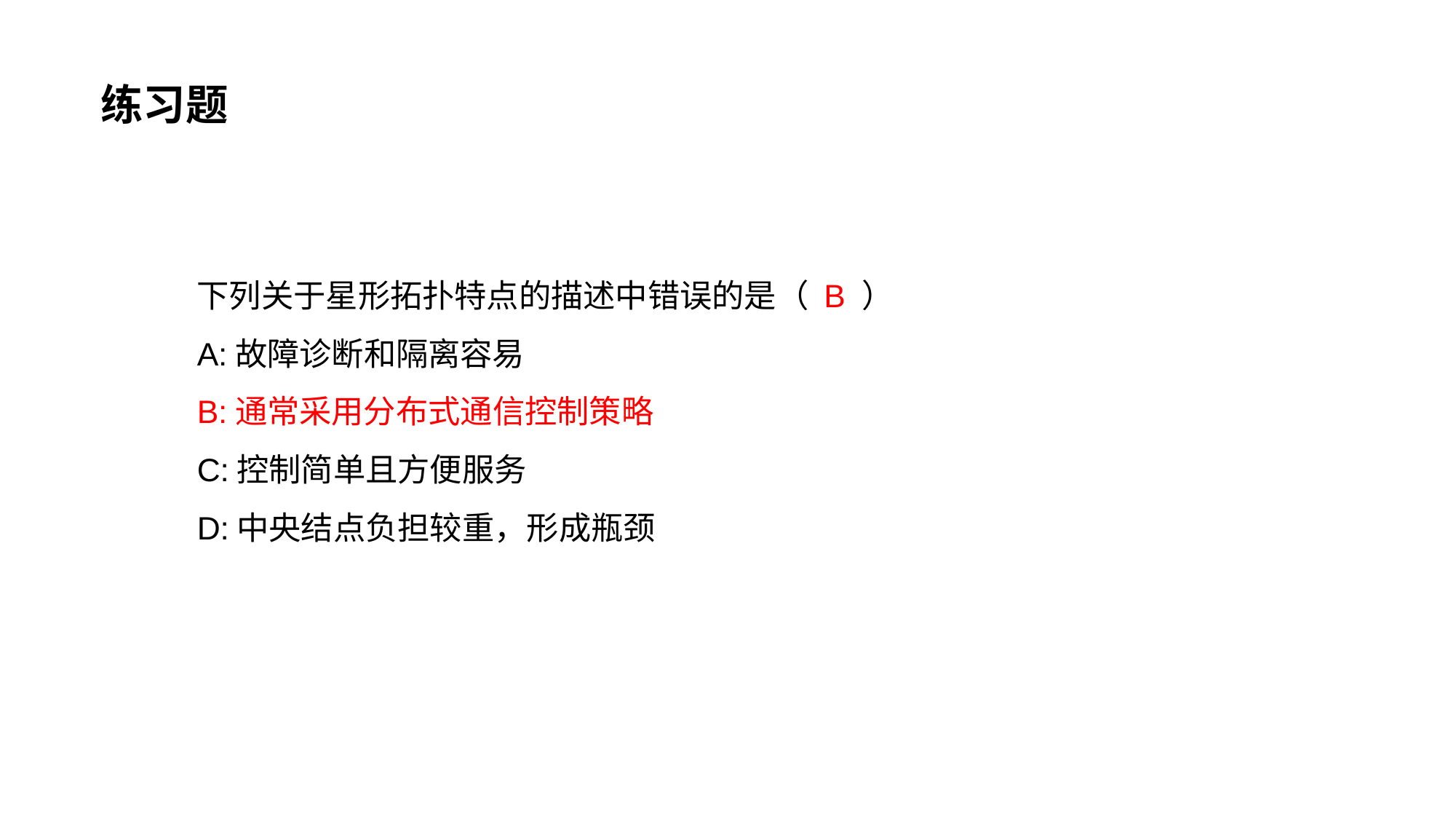

练习题
下列关于星形拓扑特点的描述中错误的是（ B ）
A:故障诊断和隔离容易
B:通常采用分布式通信控制策略
C:控制简单且方便服务
D:中央结点负担较重，形成瓶颈